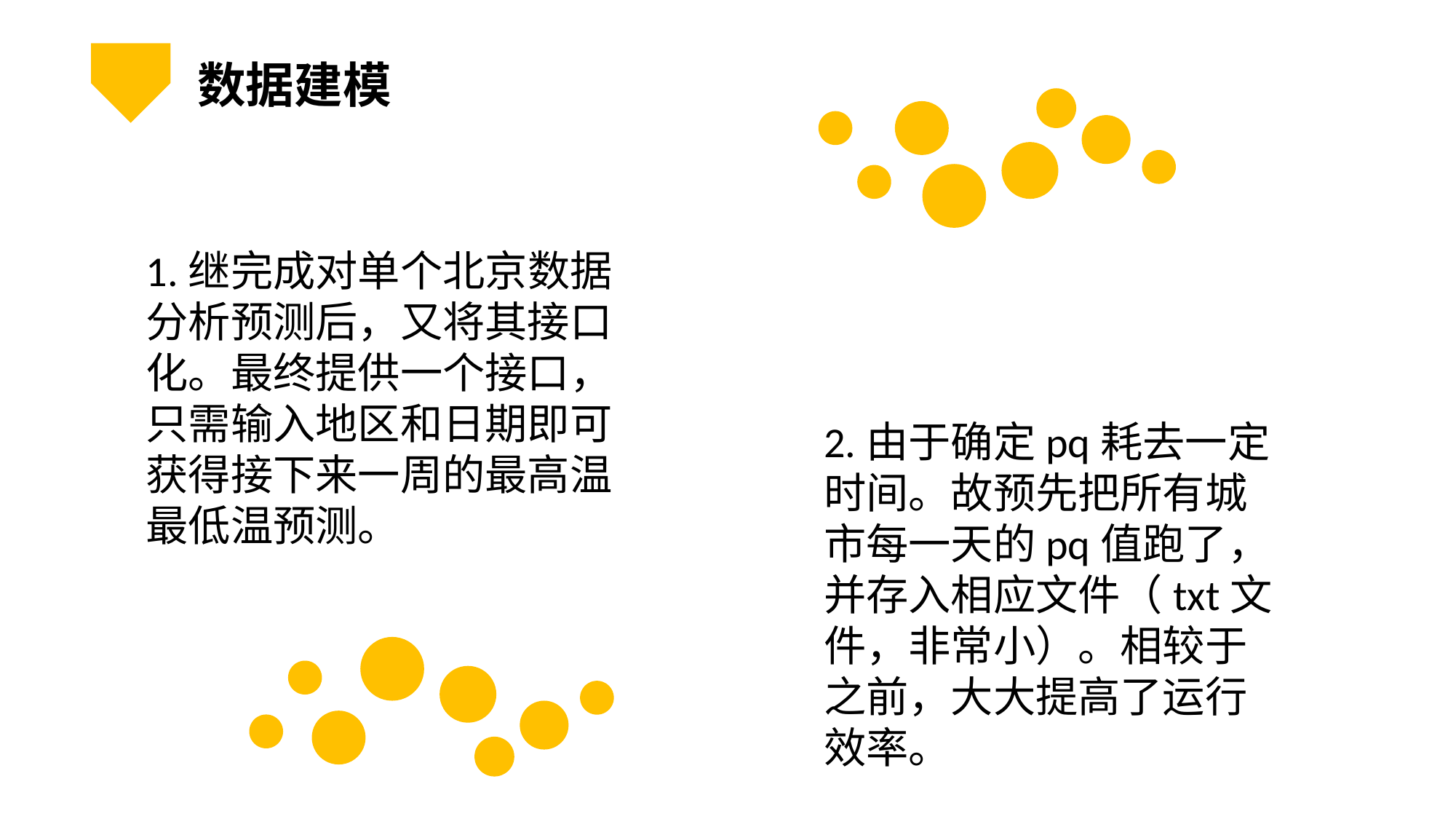

数据建模

1.继完成对单个北京数据分析预测后，又将其接口化。最终提供一个接口，只需输入地区和日期即可获得接下来一周的最高温最低温预测。
2.由于确定pq耗去一定时间。故预先把所有城市每一天的pq值跑了，并存入相应文件（txt文件，非常小）。相较于之前，大大提高了运行效率。